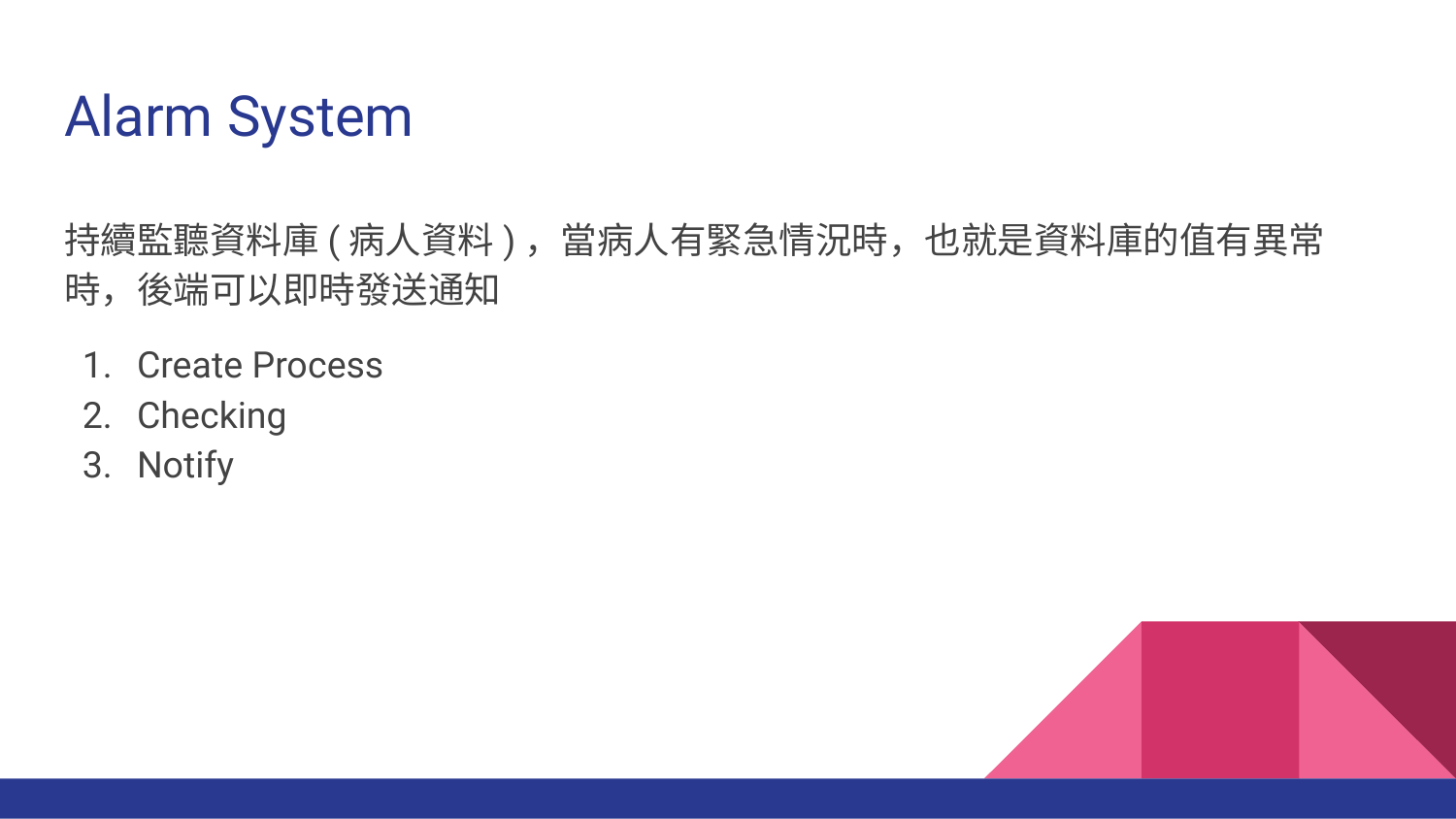

# Alarm System
持續監聽資料庫(病人資料)，當病人有緊急情況時，也就是資料庫的值有異常時，後端可以即時發送通知
Create Process
Checking
Notify